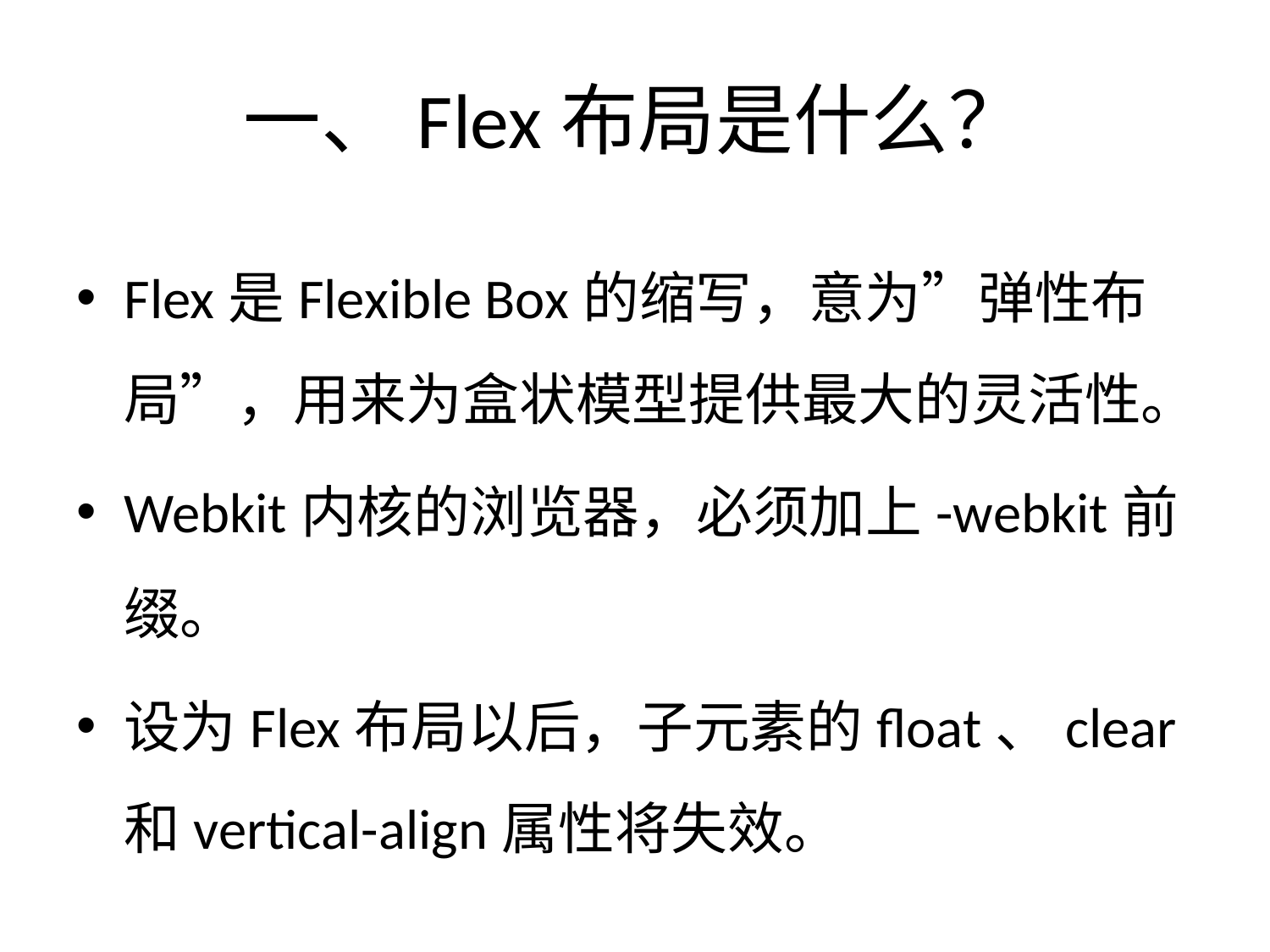

# 一、Flex布局是什么？
Flex是Flexible Box的缩写，意为”弹性布局”，用来为盒状模型提供最大的灵活性。
Webkit内核的浏览器，必须加上-webkit前缀。
设为Flex布局以后，子元素的float、clear和vertical-align属性将失效。